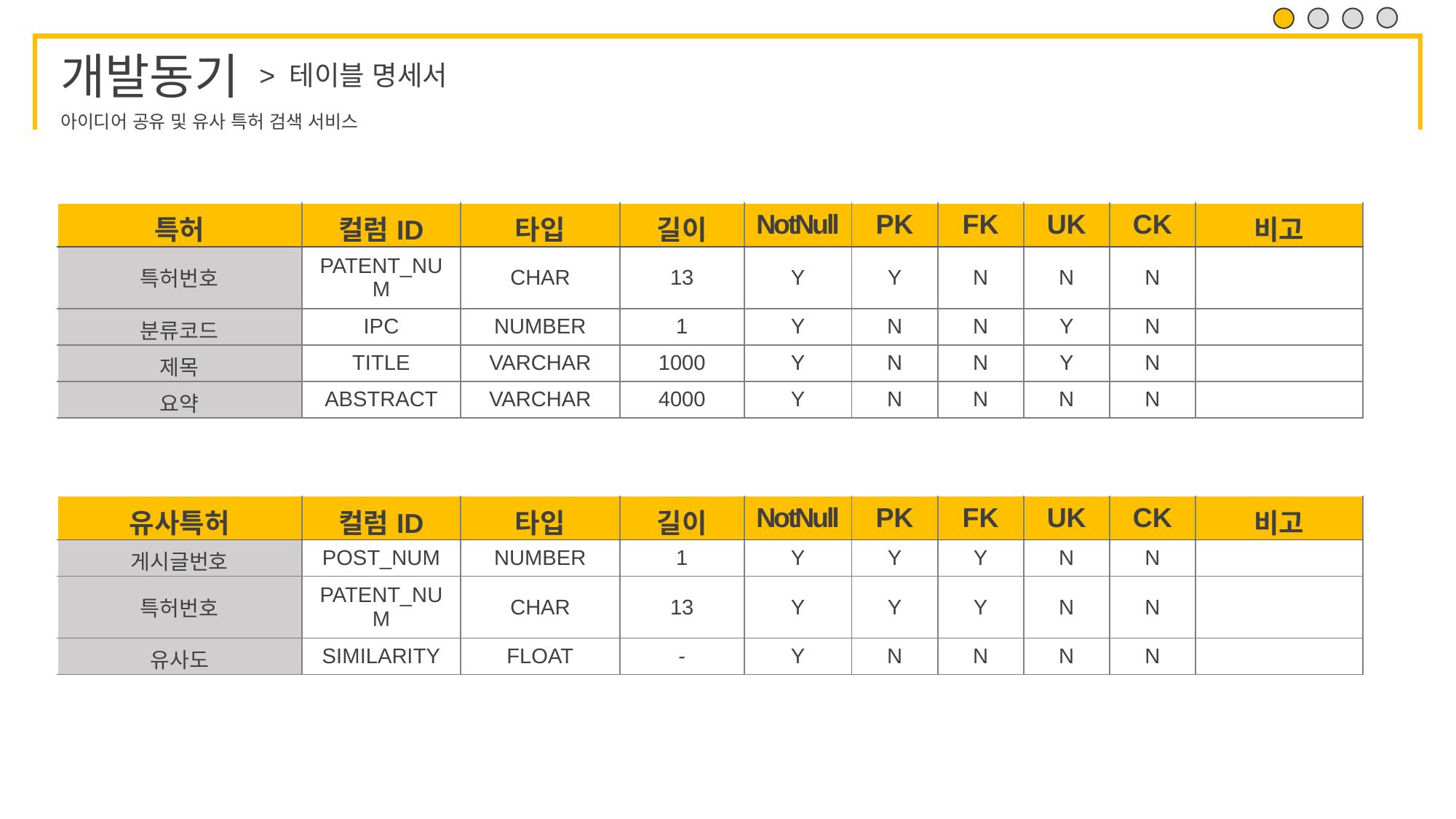

> 테이블 명세서
| 특허 | 컬럼ID | 타입 | 길이 | NotNull | PK | FK | UK | CK | 비고 |
| --- | --- | --- | --- | --- | --- | --- | --- | --- | --- |
| 특허번호 | PATENT\_NUM | CHAR | 13 | Y | Y | N | N | N |  |
| 분류코드 | IPC | NUMBER | 1 | Y | N | N | Y | N |  |
| 제목 | TITLE | VARCHAR | 1000 | Y | N | N | Y | N |  |
| 요약 | ABSTRACT | VARCHAR | 4000 | Y | N | N | N | N |  |
| 유사특허 | 컬럼ID | 타입 | 길이 | NotNull | PK | FK | UK | CK | 비고 |
| --- | --- | --- | --- | --- | --- | --- | --- | --- | --- |
| 게시글번호 | POST\_NUM | NUMBER | 1 | Y | Y | Y | N | N |  |
| 특허번호 | PATENT\_NUM | CHAR | 13 | Y | Y | Y | N | N |  |
| 유사도 | SIMILARITY | FLOAT | - | Y | N | N | N | N |  |